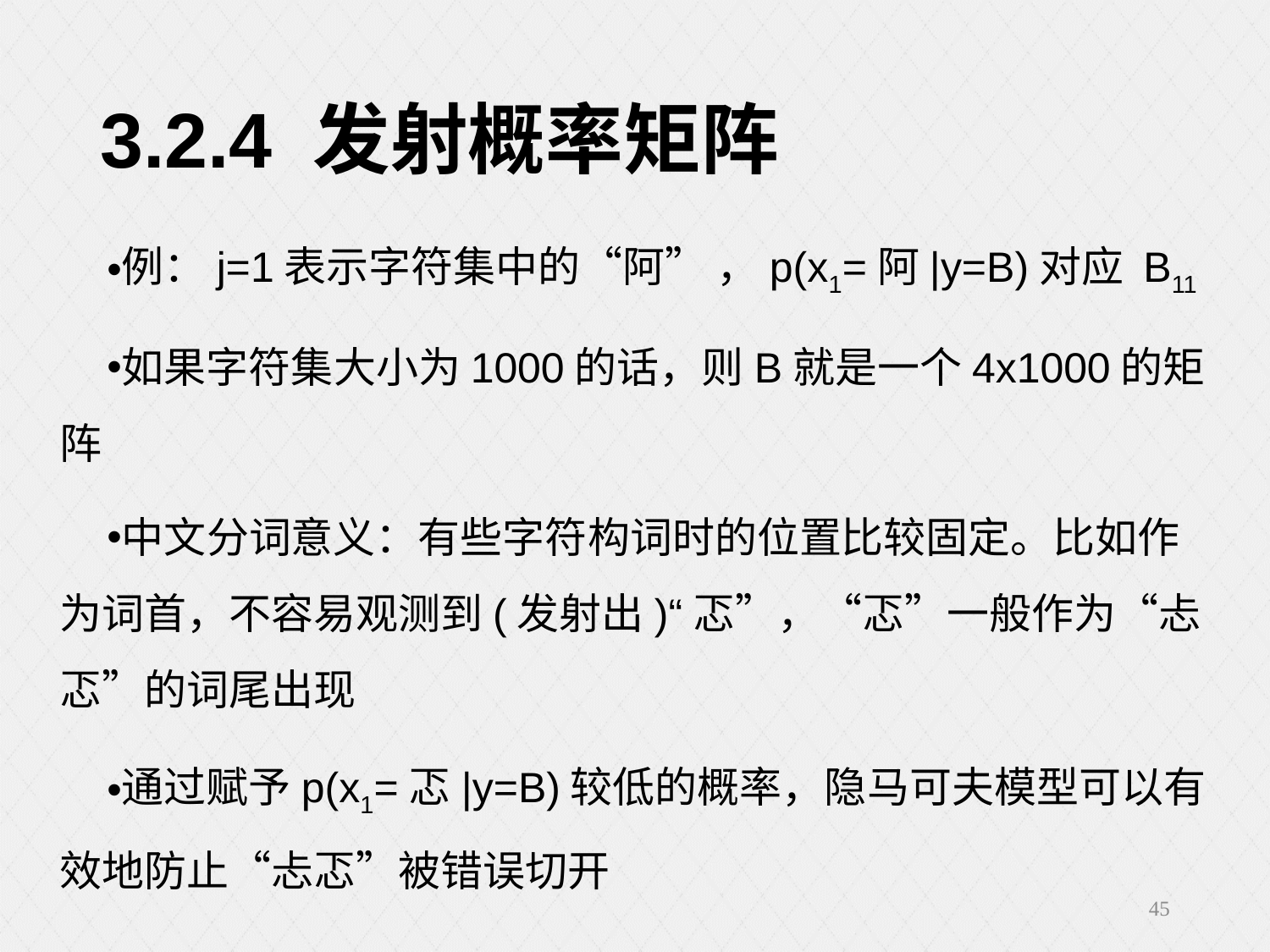

# 3.2.4 发射概率矩阵
例：j=1表示字符集中的“阿” ，p(x1=阿|y=B)对应 B11
如果字符集大小为1000的话，则B就是一个4x1000的矩阵
中文分词意义：有些字符构词时的位置比较固定。比如作为词首，不容易观测到(发射出)“忑”，“忑”一般作为“忐忑”的词尾出现
通过赋予p(x1=忑|y=B)较低的概率，隐马可夫模型可以有效地防止“忐忑”被错误切开

45